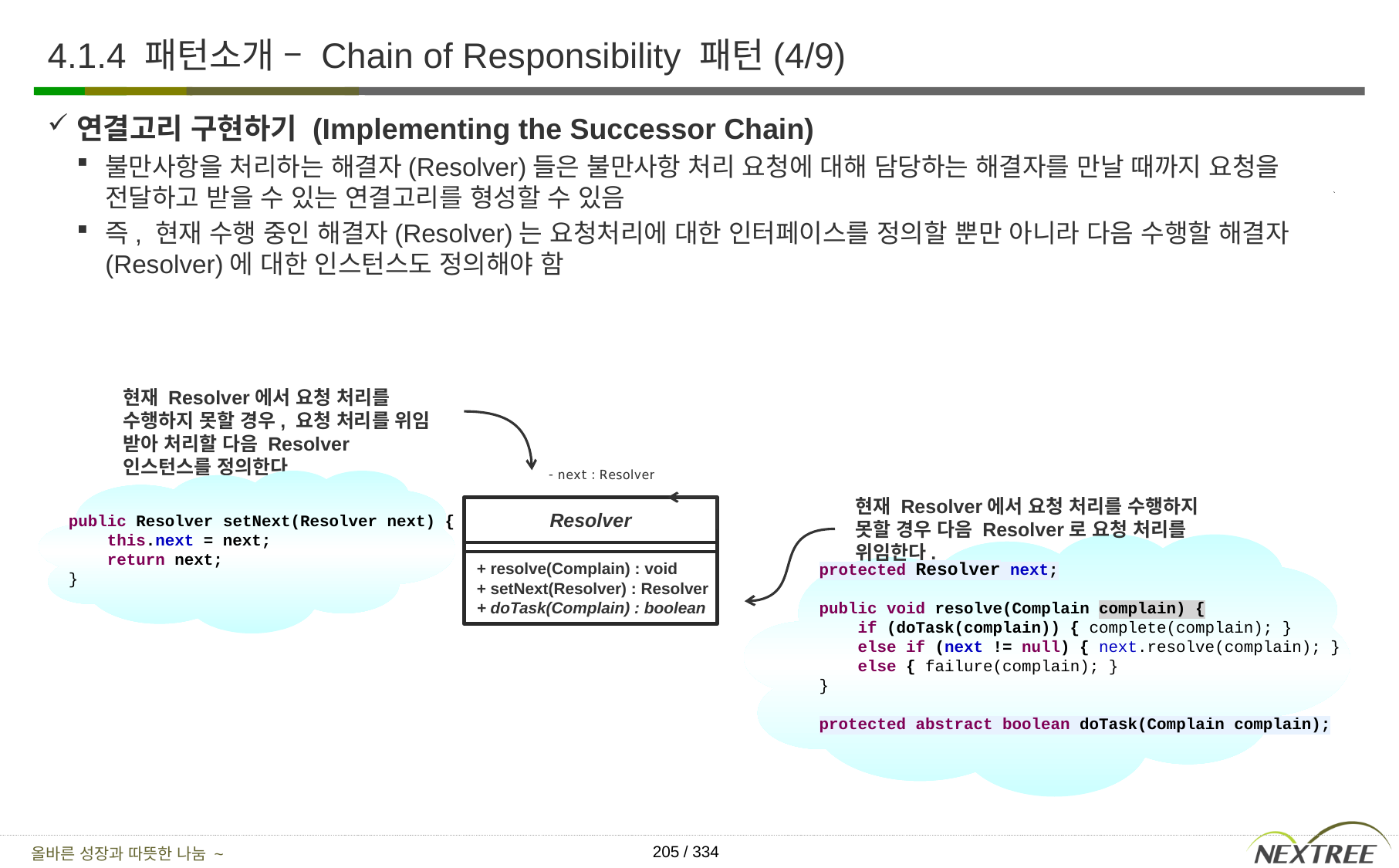

# 4.1.4 패턴소개 – Chain of Responsibility 패턴(4/9)
연결고리 구현하기 (Implementing the Successor Chain)
불만사항을 처리하는 해결자(Resolver)들은 불만사항 처리 요청에 대해 담당하는 해결자를 만날 때까지 요청을 전달하고 받을 수 있는 연결고리를 형성할 수 있음
즉, 현재 수행 중인 해결자(Resolver)는 요청처리에 대한 인터페이스를 정의할 뿐만 아니라 다음 수행할 해결자(Resolver)에 대한 인스턴스도 정의해야 함
현재 Resolver에서 요청 처리를 수행하지 못할 경우, 요청 처리를 위임 받아 처리할 다음 Resolver 인스턴스를 정의한다.

- next : Resolver

현재 Resolver에서 요청 처리를 수행하지 못할 경우 다음 Resolver로 요청 처리를 위임한다.
Resolver

public Resolver setNext(Resolver next) {
    this.next = next;
    return next;
}

+ resolve(Complain) : void
+ setNext(Resolver) : Resolver
+ doTask(Complain) : boolean
protected Resolver next;

public void resolve(Complain complain) {
    if (doTask(complain)) { complete(complain); }
    else if (next != null) { next.resolve(complain); }
    else { failure(complain); }
}

protected abstract boolean doTask(Complain complain);